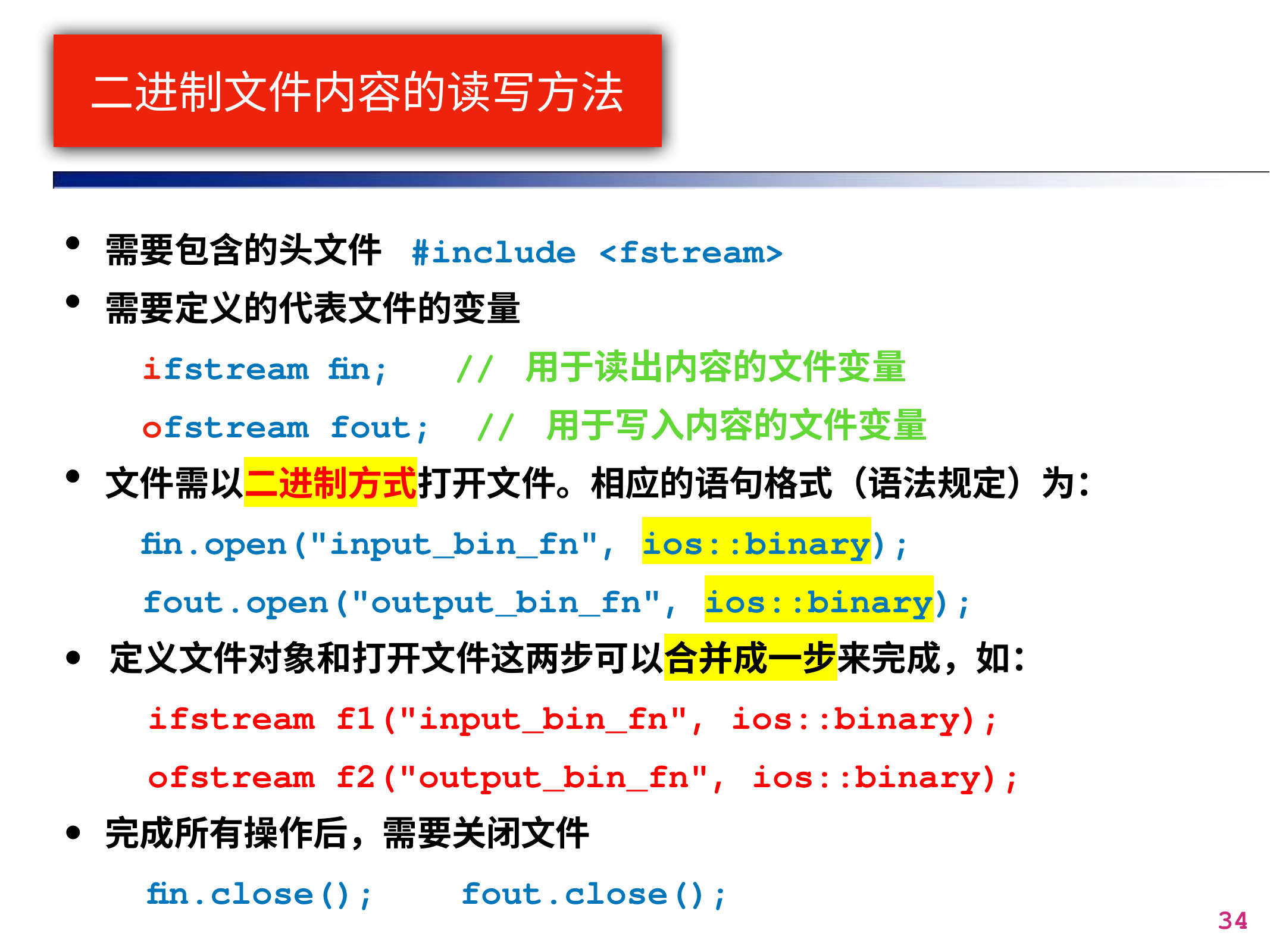

# 二进制文件内容的读写方法
需要包含的头文件  #include <fstream>
需要定义的代表文件的变量
        ifstream fin;   // 用于读出内容的文件变量
        ofstream fout;  // 用于写入内容的文件变量
文件需以二进制方式打开文件。相应的语句格式（语法规定）为：
        fin.open("input_bin_fn", ios::binary);
        fout.open("output_bin_fn", ios::binary);
定义文件对象和打开文件这两步可以合并成一步来完成，如：
    ifstream f1("input_bin_fn", ios::binary);
    ofstream f2("output_bin_fn", ios::binary);
完成所有操作后，需要关闭文件
    fin.close();    fout.close();
34